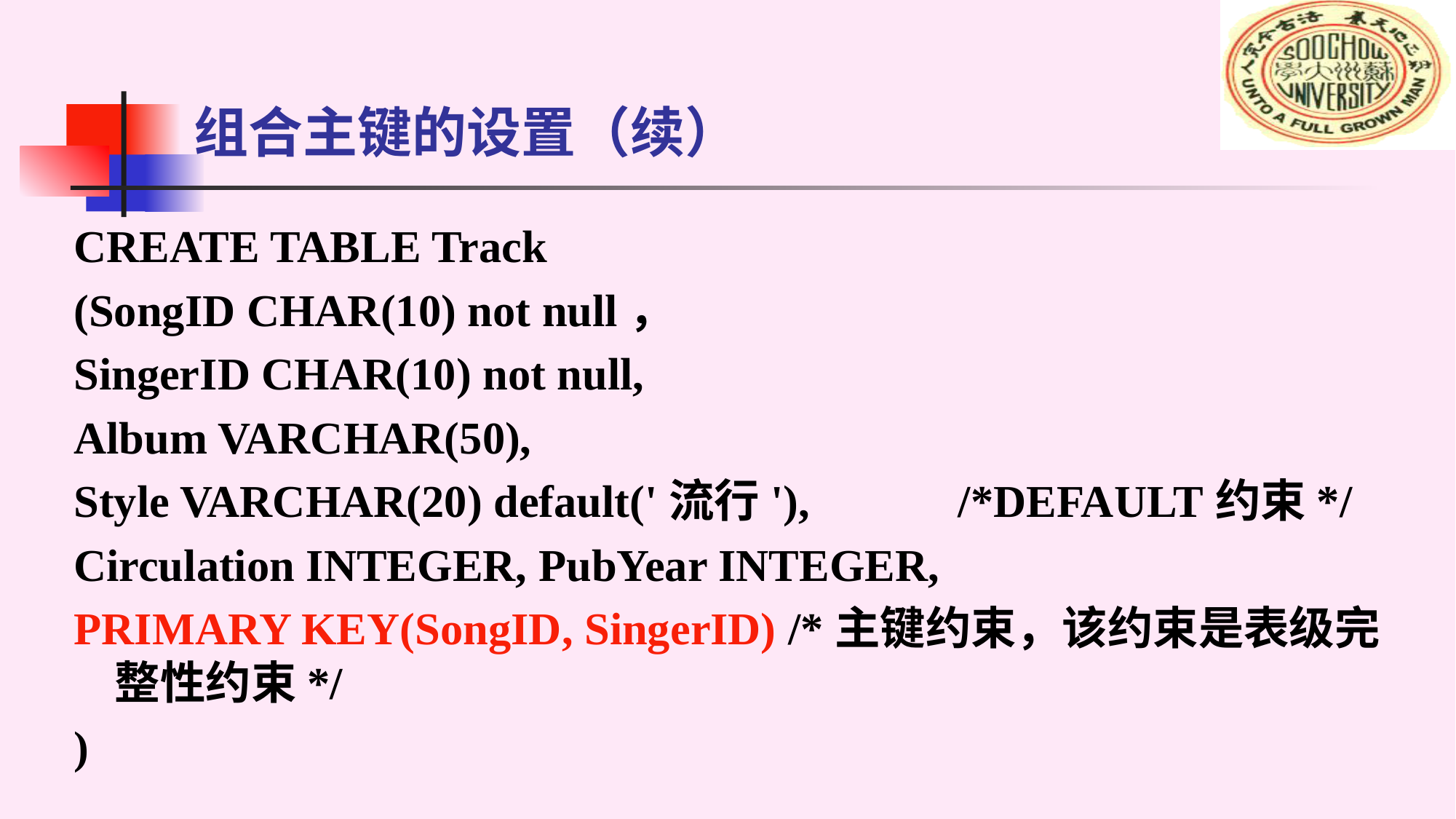

# 组合主键的设置（续）
CREATE TABLE Track
(SongID CHAR(10) not null，
SingerID CHAR(10) not null,
Album VARCHAR(50),
Style VARCHAR(20) default('流行'),             /*DEFAULT约束*/
Circulation INTEGER, PubYear INTEGER,
PRIMARY KEY(SongID, SingerID) /*主键约束，该约束是表级完整性约束*/
)